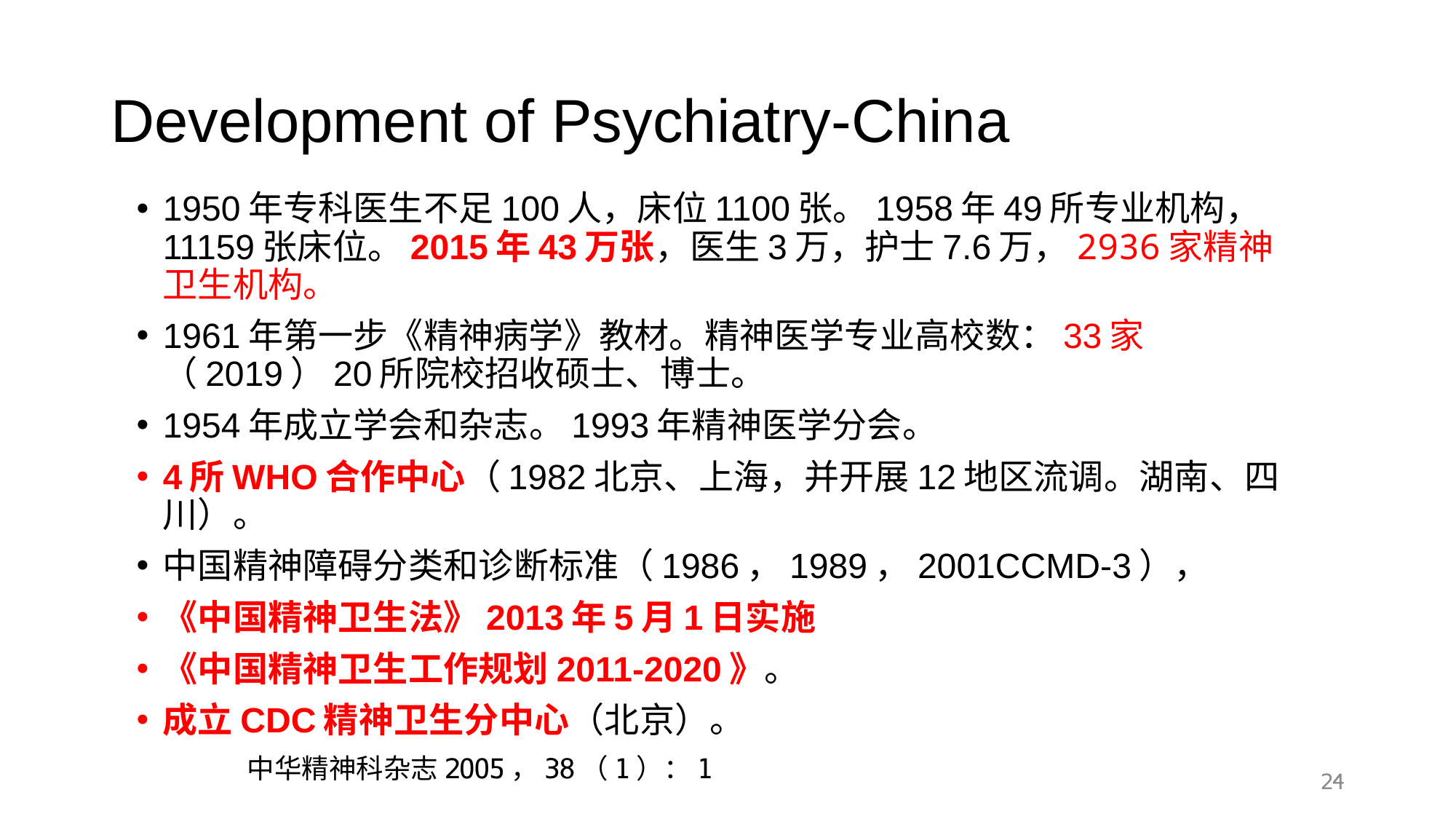

# Development of Psychiatry-China
1950年专科医生不足100人，床位1100张。1958年49所专业机构，11159张床位。2015年43万张，医生3万，护士7.6万，2936家精神卫生机构。
1961年第一步《精神病学》教材。精神医学专业高校数：33家（2019）20所院校招收硕士、博士。
1954年成立学会和杂志。1993年精神医学分会。
4所WHO合作中心（1982北京、上海，并开展12地区流调。湖南、四川）。
中国精神障碍分类和诊断标准（1986，1989，2001CCMD-3），
《中国精神卫生法》2013年5月1日实施
《中国精神卫生工作规划2011-2020》。
成立CDC精神卫生分中心（北京）。

中华精神科杂志2005，38（1）：1
24